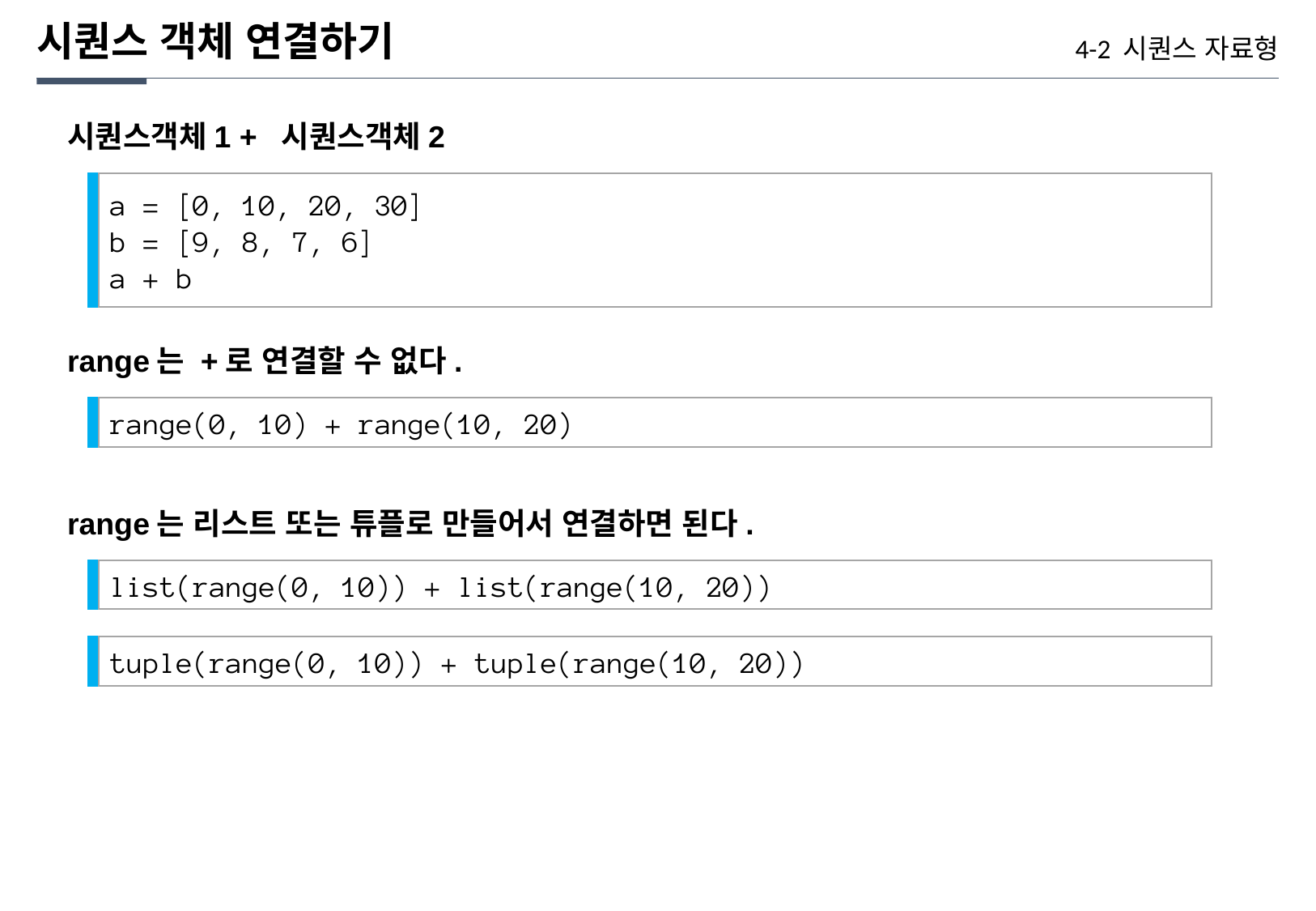

시퀀스 객체 연결하기
4-2 시퀀스 자료형
시퀀스객체1 +  시퀀스객체2

a = [0, 10, 20, 30]
b = [9, 8, 7, 6]
a + b
range는 +로 연결할 수 없다.

range(0, 10) + range(10, 20)
range는 리스트 또는 튜플로 만들어서 연결하면 된다.

list(range(0, 10)) + list(range(10, 20))

tuple(range(0, 10)) + tuple(range(10, 20))